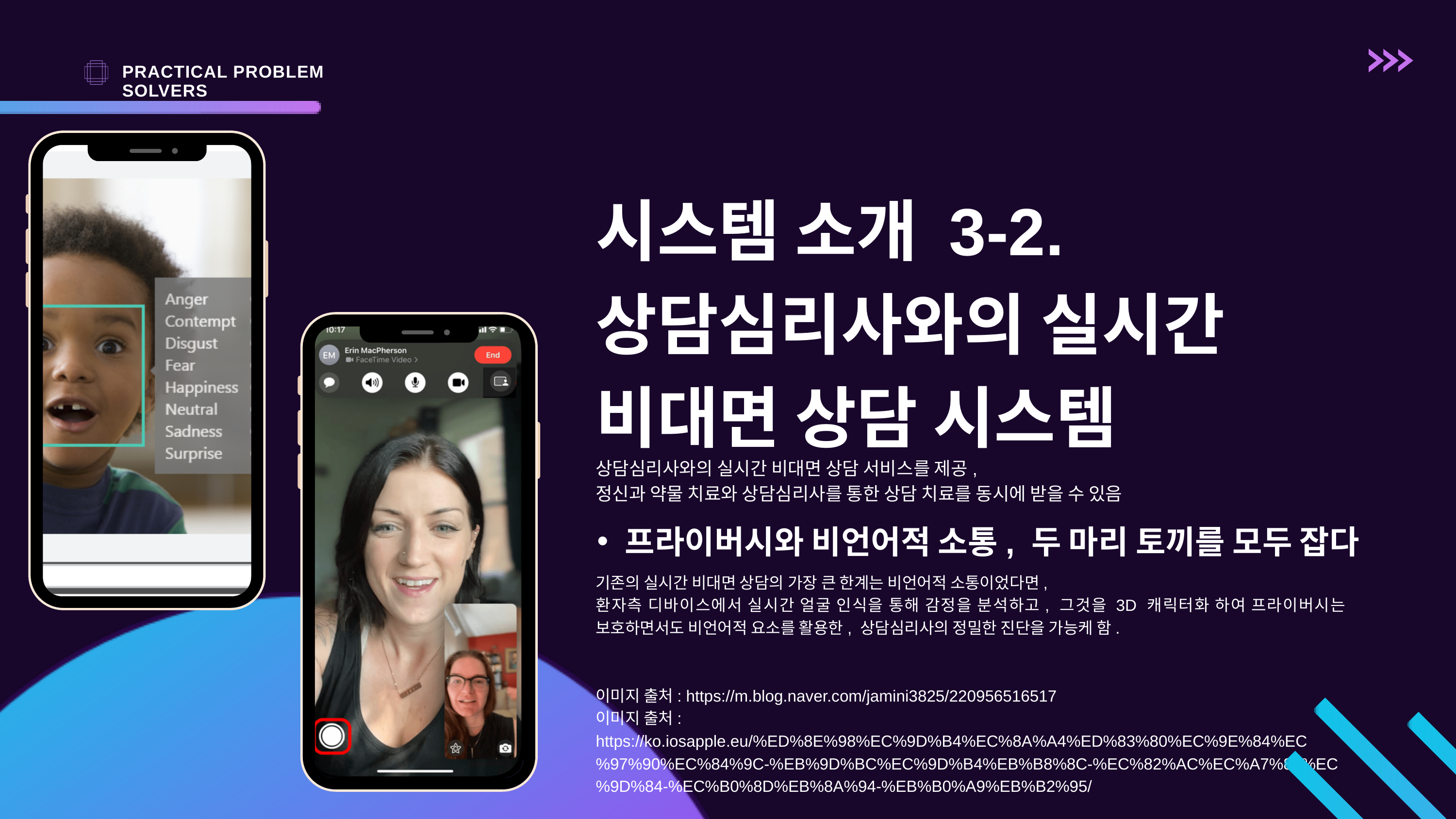

PRACTICAL PROBLEM SOLVERS

시스템 소개 3-2.
상담심리사와의 실시간
비대면 상담 시스템

상담심리사와의 실시간 비대면 상담 서비스를 제공,
정신과 약물 치료와 상담심리사를 통한 상담 치료를 동시에 받을 수 있음
프라이버시와 비언어적 소통, 두 마리 토끼를 모두 잡다
기존의 실시간 비대면 상담의 가장 큰 한계는 비언어적 소통이었다면,
환자측 디바이스에서 실시간 얼굴 인식을 통해 감정을 분석하고, 그것을 3D 캐릭터화 하여 프라이버시는 보호하면서도 비언어적 요소를 활용한, 상담심리사의 정밀한 진단을 가능케 함.

이미지 출처: https://m.blog.naver.com/jamini3825/220956516517
이미지 출처:
https://ko.iosapple.eu/%ED%8E%98%EC%9D%B4%EC%8A%A4%ED%83%80%EC%9E%84%EC%97%90%EC%84%9C-%EB%9D%BC%EC%9D%B4%EB%B8%8C-%EC%82%AC%EC%A7%84%EC%9D%84-%EC%B0%8D%EB%8A%94-%EB%B0%A9%EB%B2%95/